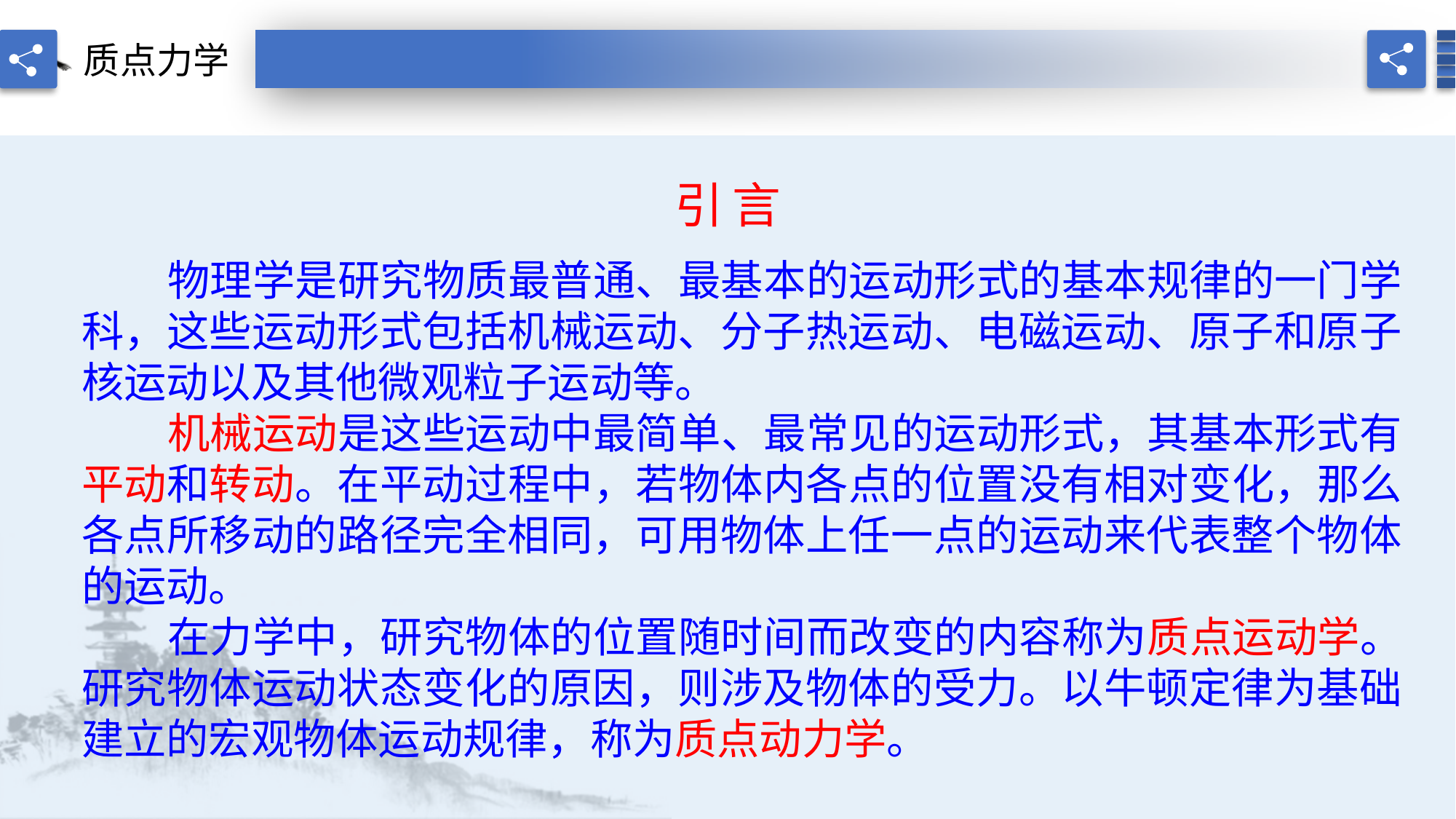

质点力学

引言
物理学是研究物质最普通、最基本的运动形式的基本规律的一门学科，这些运动形式包括机械运动、分子热运动、电磁运动、原子和原子核运动以及其他微观粒子运动等。
机械运动是这些运动中最简单、最常见的运动形式，其基本形式有平动和转动。在平动过程中，若物体内各点的位置没有相对变化，那么各点所移动的路径完全相同，可用物体上任一点的运动来代表整个物体的运动。
在力学中，研究物体的位置随时间而改变的内容称为质点运动学。研究物体运动状态变化的原因，则涉及物体的受力。以牛顿定律为基础建立的宏观物体运动规律，称为质点动力学。